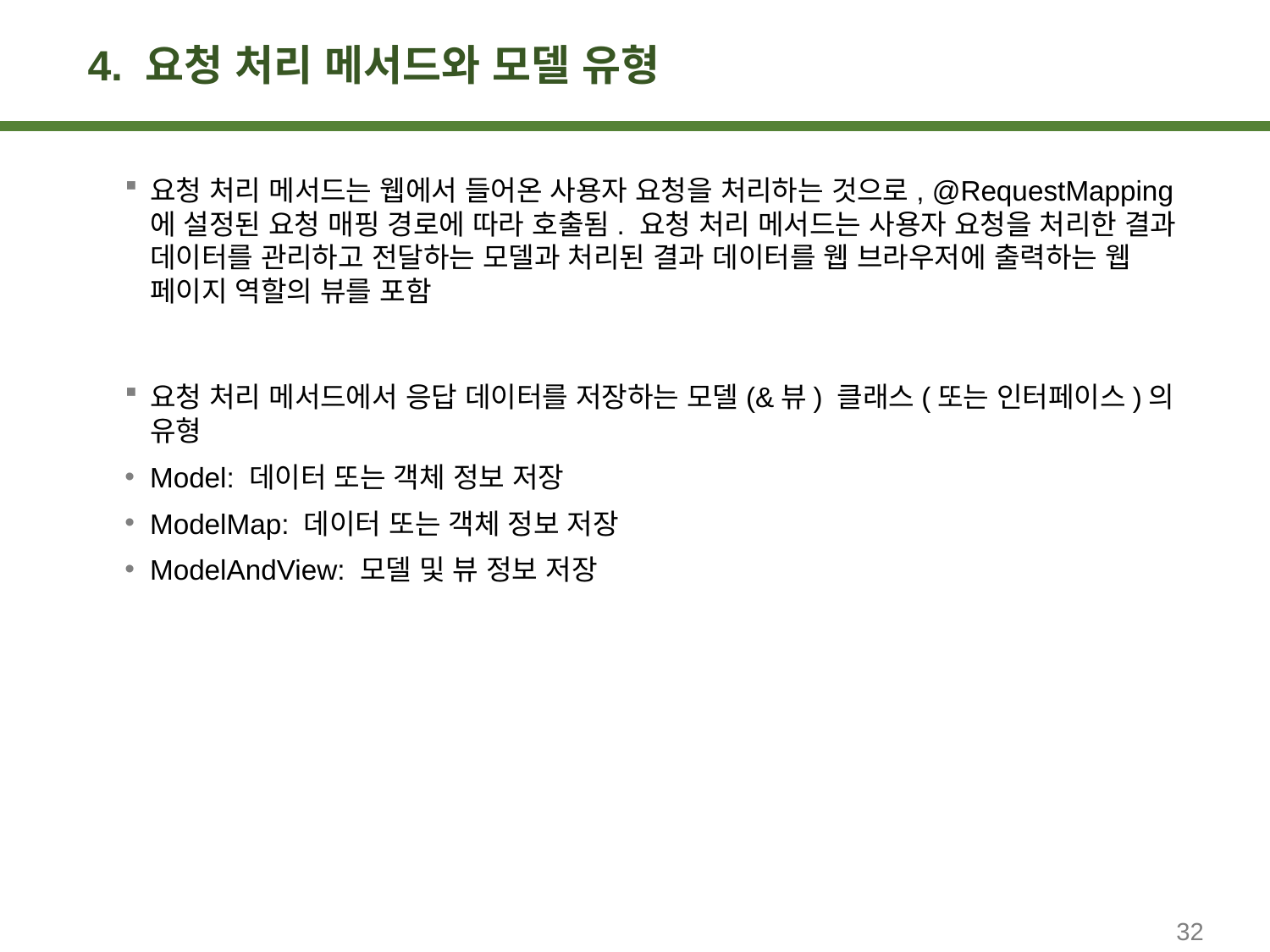

# 4. 요청 처리 메서드와 모델 유형
요청 처리 메서드는 웹에서 들어온 사용자 요청을 처리하는 것으로, @RequestMapping에 설정된 요청 매핑 경로에 따라 호출됨. 요청 처리 메서드는 사용자 요청을 처리한 결과 데이터를 관리하고 전달하는 모델과 처리된 결과 데이터를 웹 브라우저에 출력하는 웹 페이지 역할의 뷰를 포함

요청 처리 메서드에서 응답 데이터를 저장하는 모델(&뷰) 클래스(또는 인터페이스)의 유형
Model: 데이터 또는 객체 정보 저장
ModelMap: 데이터 또는 객체 정보 저장
ModelAndView: 모델 및 뷰 정보 저장